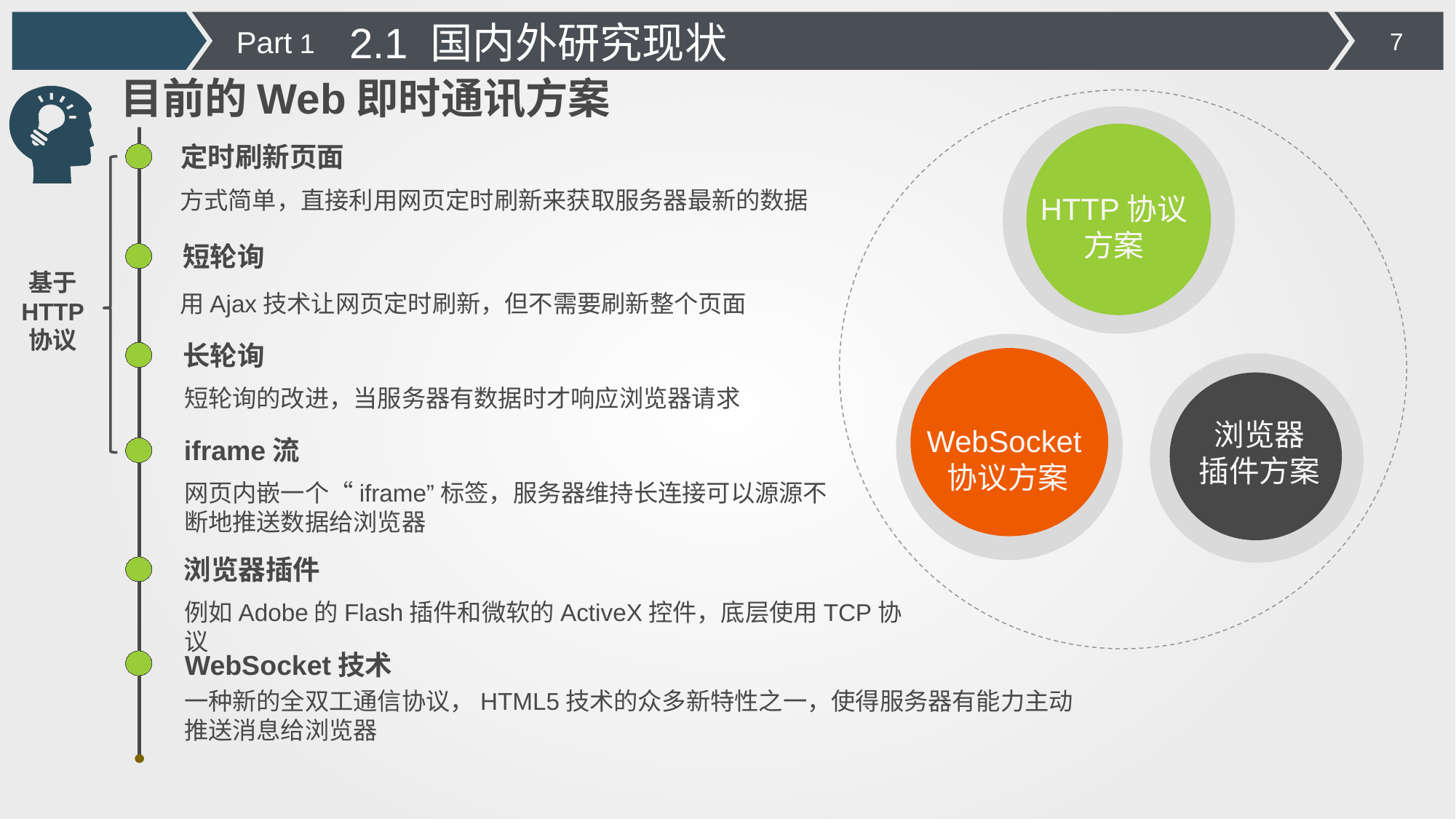

2.1 国内外研究现状
Part 1
目前的Web即时通讯方案

定时刷新页面

方式简单，直接利用网页定时刷新来获取服务器最新的数据
HTTP协议方案
短轮询

基于
HTTP
协议
用Ajax技术让网页定时刷新，但不需要刷新整个页面
长轮询

短轮询的改进，当服务器有数据时才响应浏览器请求
浏览器
插件方案
WebSocket协议方案
iframe流

网页内嵌一个“iframe”标签，服务器维持长连接可以源源不断地推送数据给浏览器
浏览器插件

例如Adobe的Flash插件和微软的ActiveX控件，底层使用TCP协议
WebSocket技术

一种新的全双工通信协议，HTML5技术的众多新特性之一，使得服务器有能力主动推送消息给浏览器